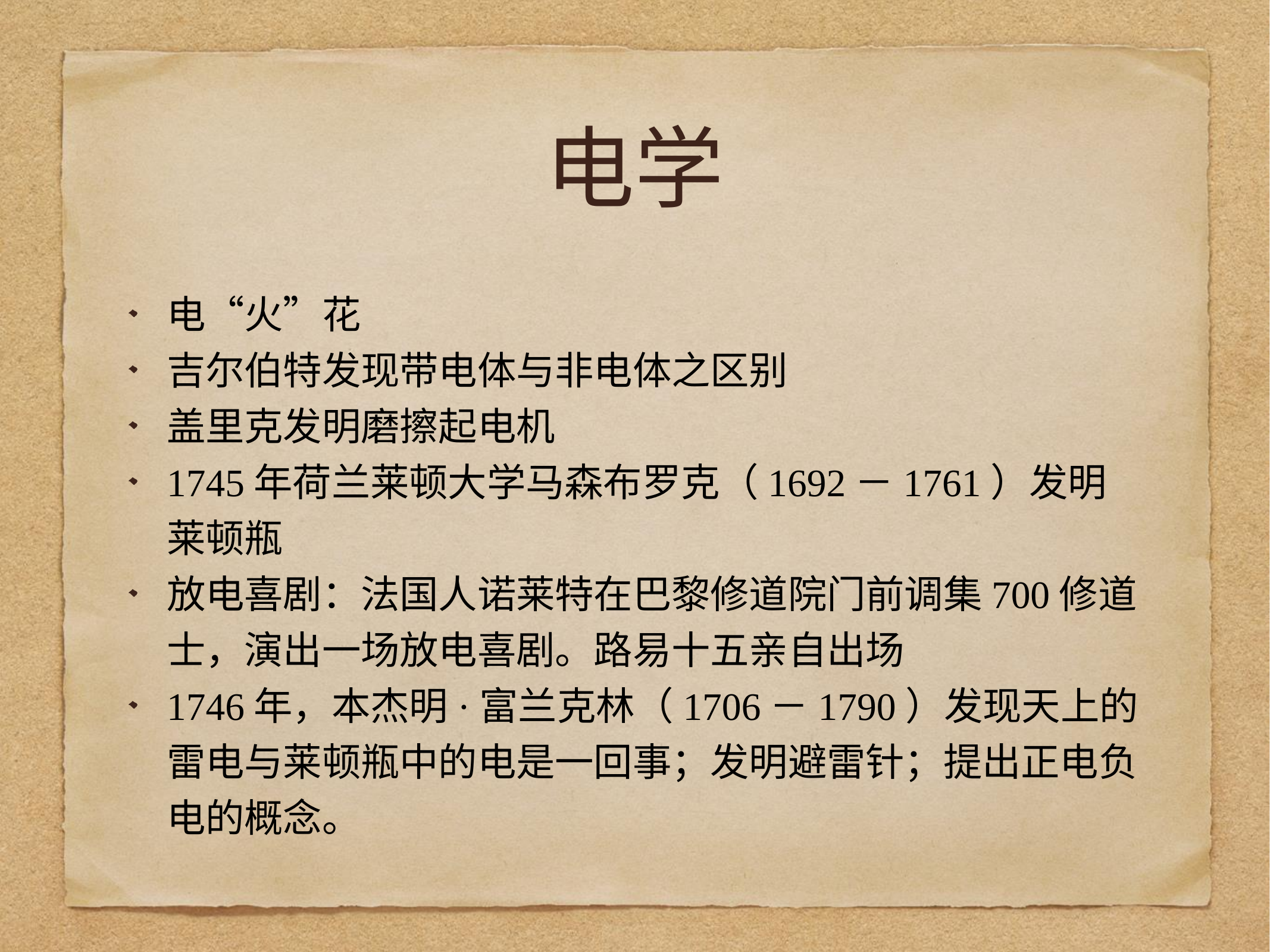

# 电学
电“火”花
吉尔伯特发现带电体与非电体之区别
盖里克发明磨擦起电机
1745年荷兰莱顿大学马森布罗克（1692－1761）发明莱顿瓶
放电喜剧：法国人诺莱特在巴黎修道院门前调集700修道士，演出一场放电喜剧。路易十五亲自出场
1746年，本杰明·富兰克林（1706－1790）发现天上的雷电与莱顿瓶中的电是一回事；发明避雷针；提出正电负电的概念。